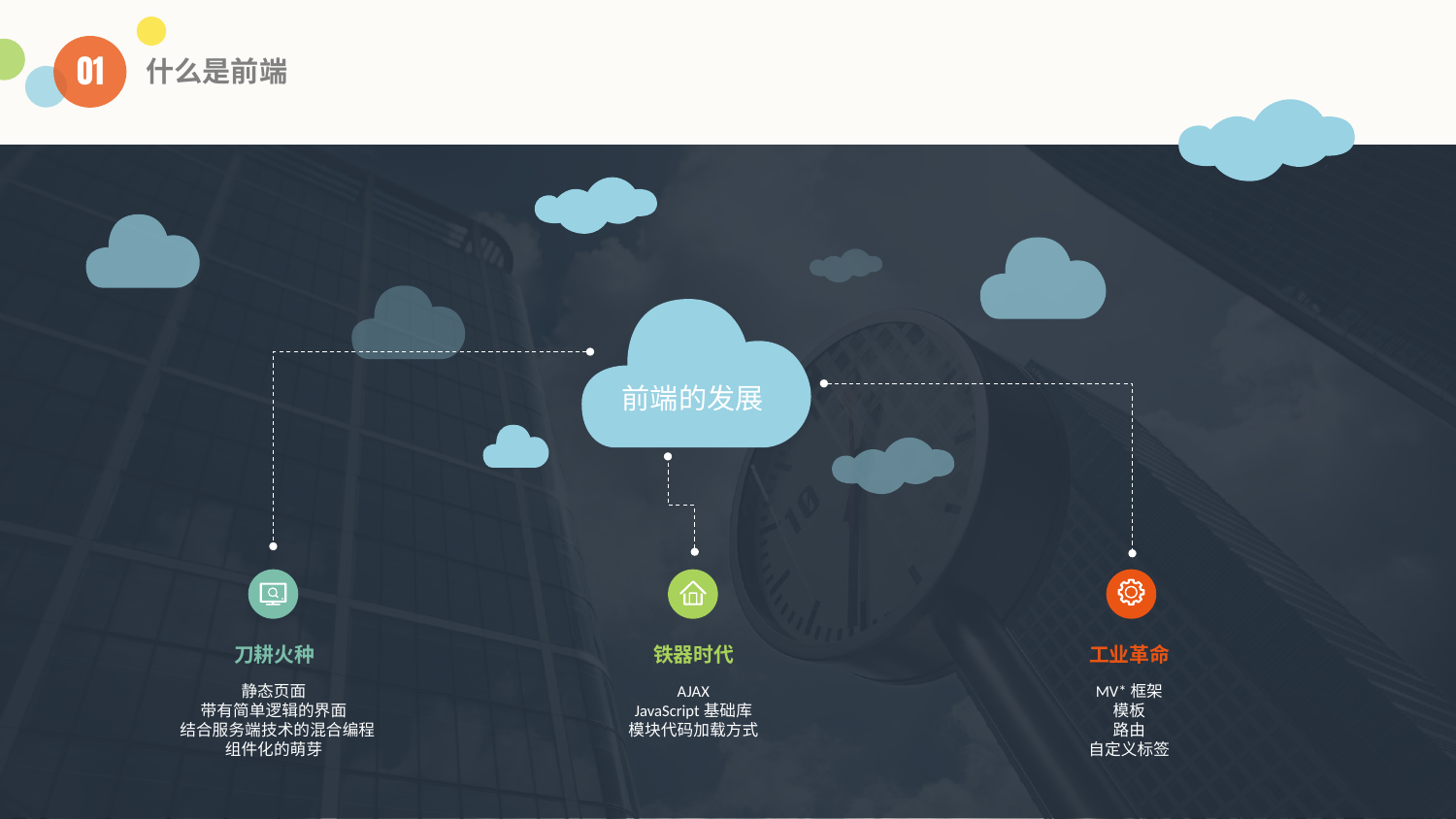

01
什么是前端

前端的发展

刀耕火种
铁器时代
工业革命
静态页面
带有简单逻辑的界面
 结合服务端技术的混合编程
组件化的萌芽
AJAX
JavaScript基础库
模块代码加载方式
MV*框架
模板
路由
自定义标签